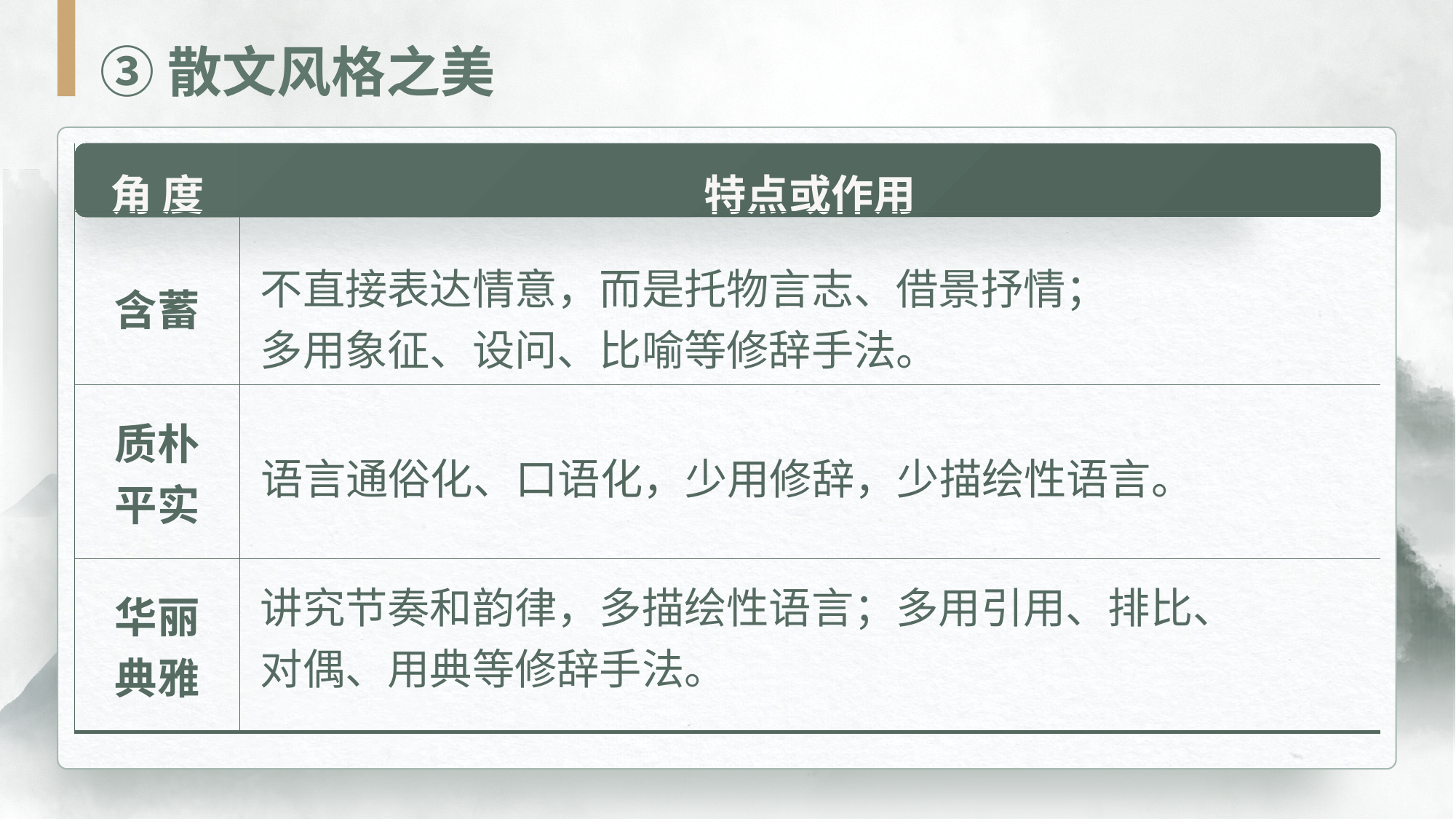

③散文风格之美

| 角 度 | 特点或作用 |
| --- | --- |
| 含蓄 |  |
| 质朴 平实 |  |
| 华丽 典雅 |  |

不直接表达情意，而是托物言志、借景抒情；
多用象征、设问、比喻等修辞手法。
语言通俗化、口语化，少用修辞，少描绘性语言。
讲究节奏和韵律，多描绘性语言；多用引用、排比、对偶、用典等修辞手法。